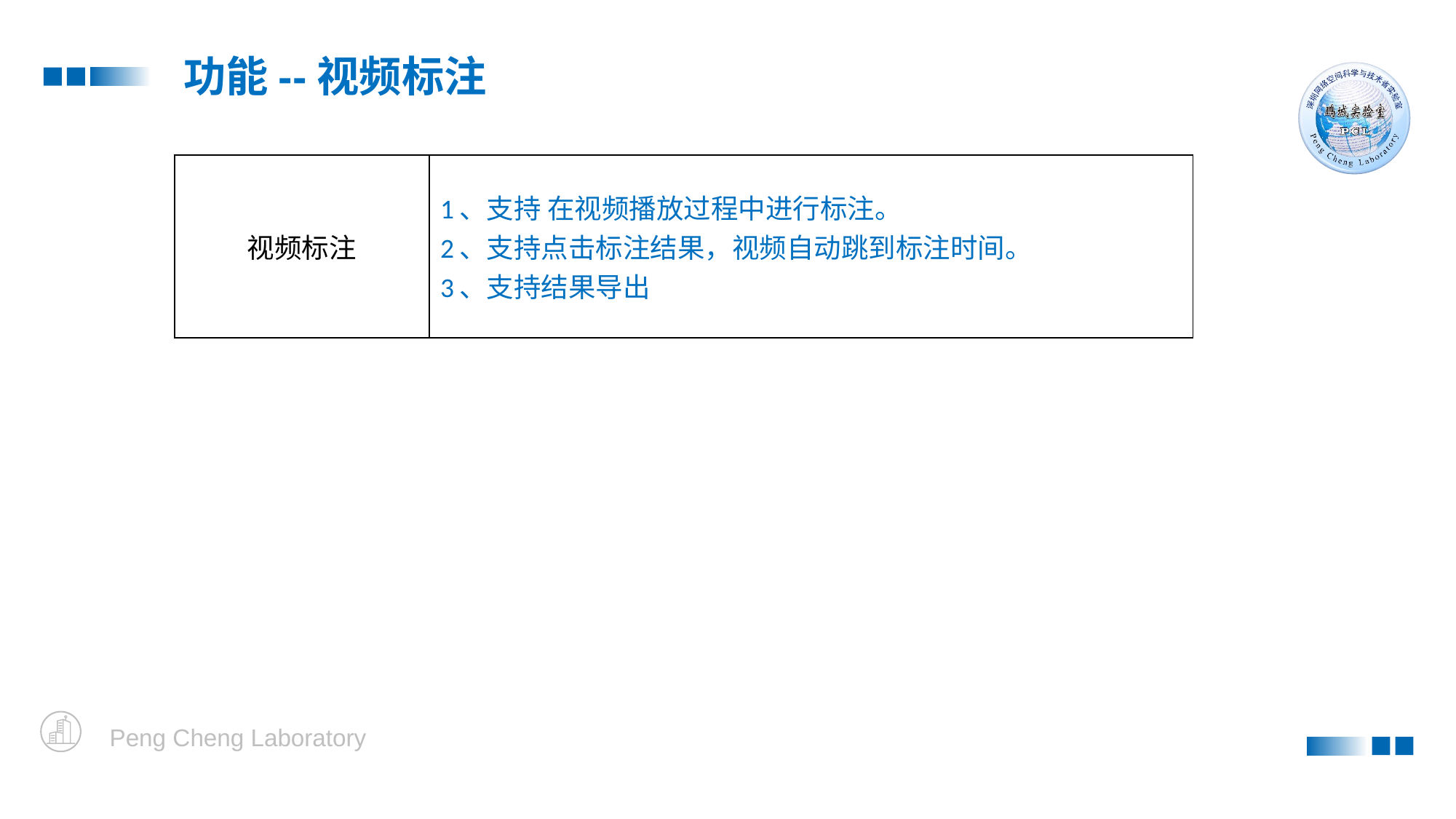

功能--视频标注
| 视频标注 | 1、支持 在视频播放过程中进行标注。 2、支持点击标注结果，视频自动跳到标注时间。 3、支持结果导出 |
| --- | --- |